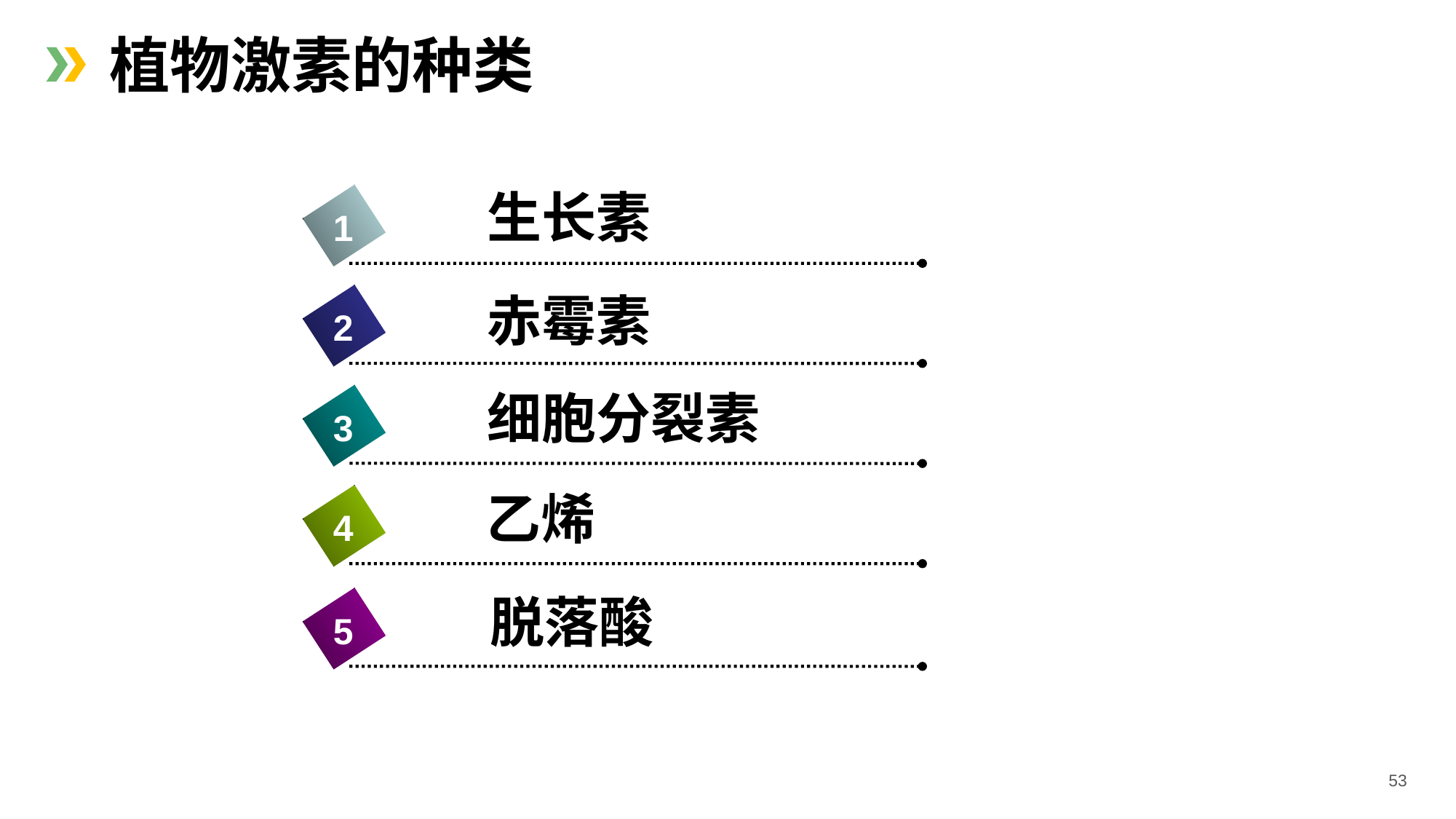

植物激素的种类
生长素

1

赤霉素

2

细胞分裂素

3

乙烯

4

脱落酸

5

53